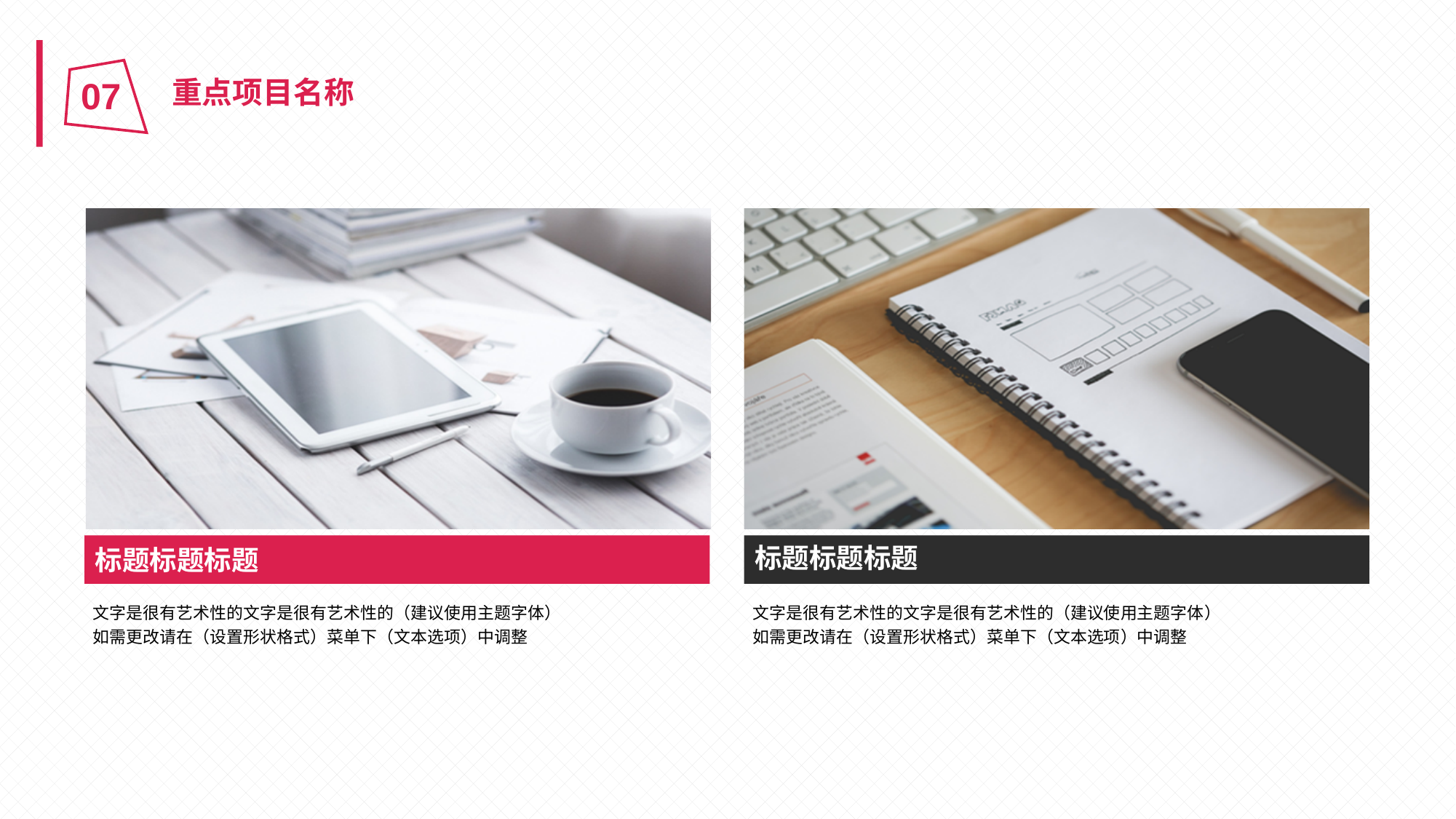

重点项目名称
07

标题标题标题
标题标题标题
文字是很有艺术性的文字是很有艺术性的（建议使用主题字体）
如需更改请在（设置形状格式）菜单下（文本选项）中调整
文字是很有艺术性的文字是很有艺术性的（建议使用主题字体）
如需更改请在（设置形状格式）菜单下（文本选项）中调整